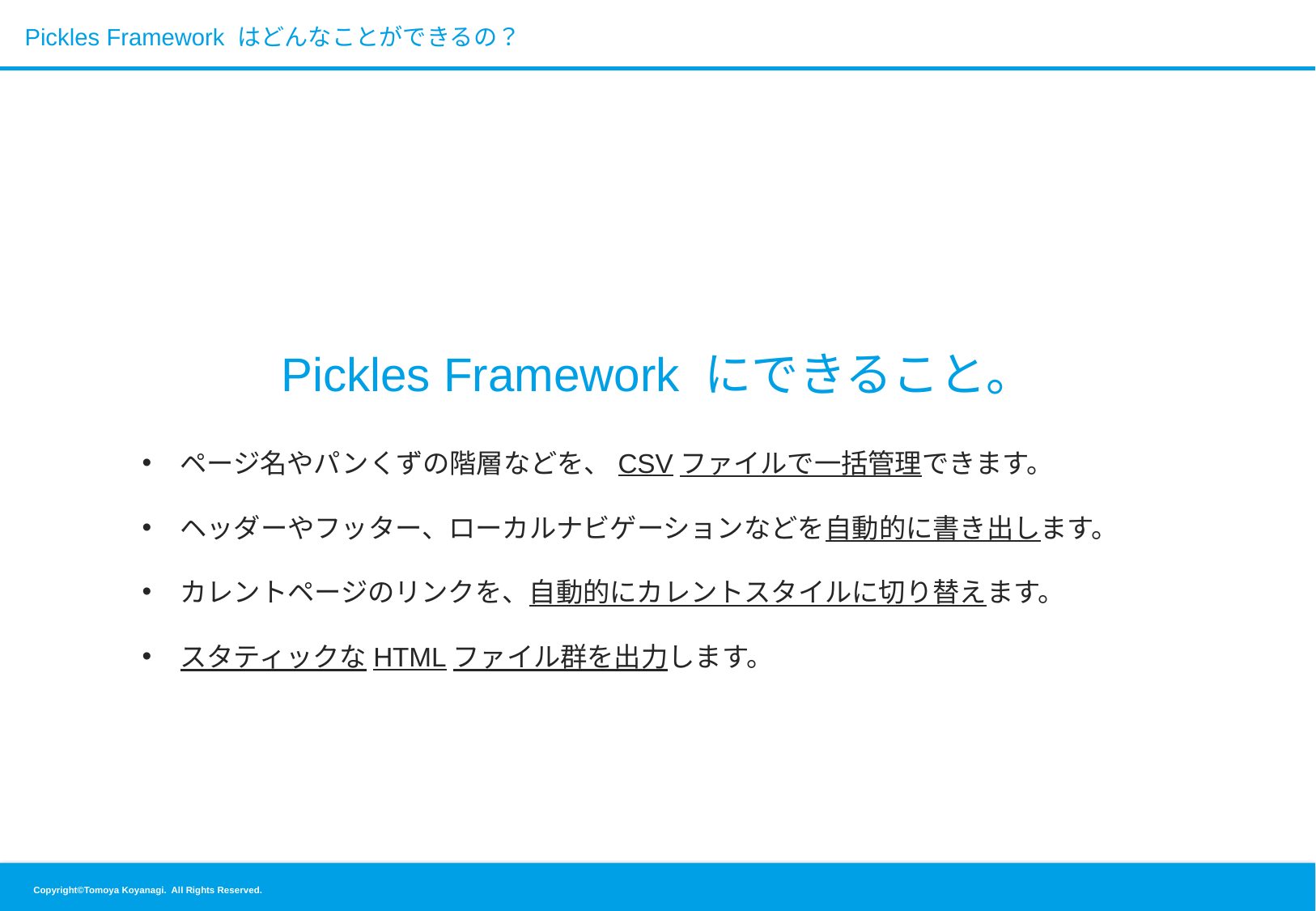

# Pickles Framework はどんなことができるの？
Pickles Framework にできること。
ページ名やパンくずの階層などを、CSVファイルで一括管理できます。

ヘッダーやフッター、ローカルナビゲーションなどを自動的に書き出します。

カレントページのリンクを、自動的にカレントスタイルに切り替えます。

スタティックなHTMLファイル群を出力します。